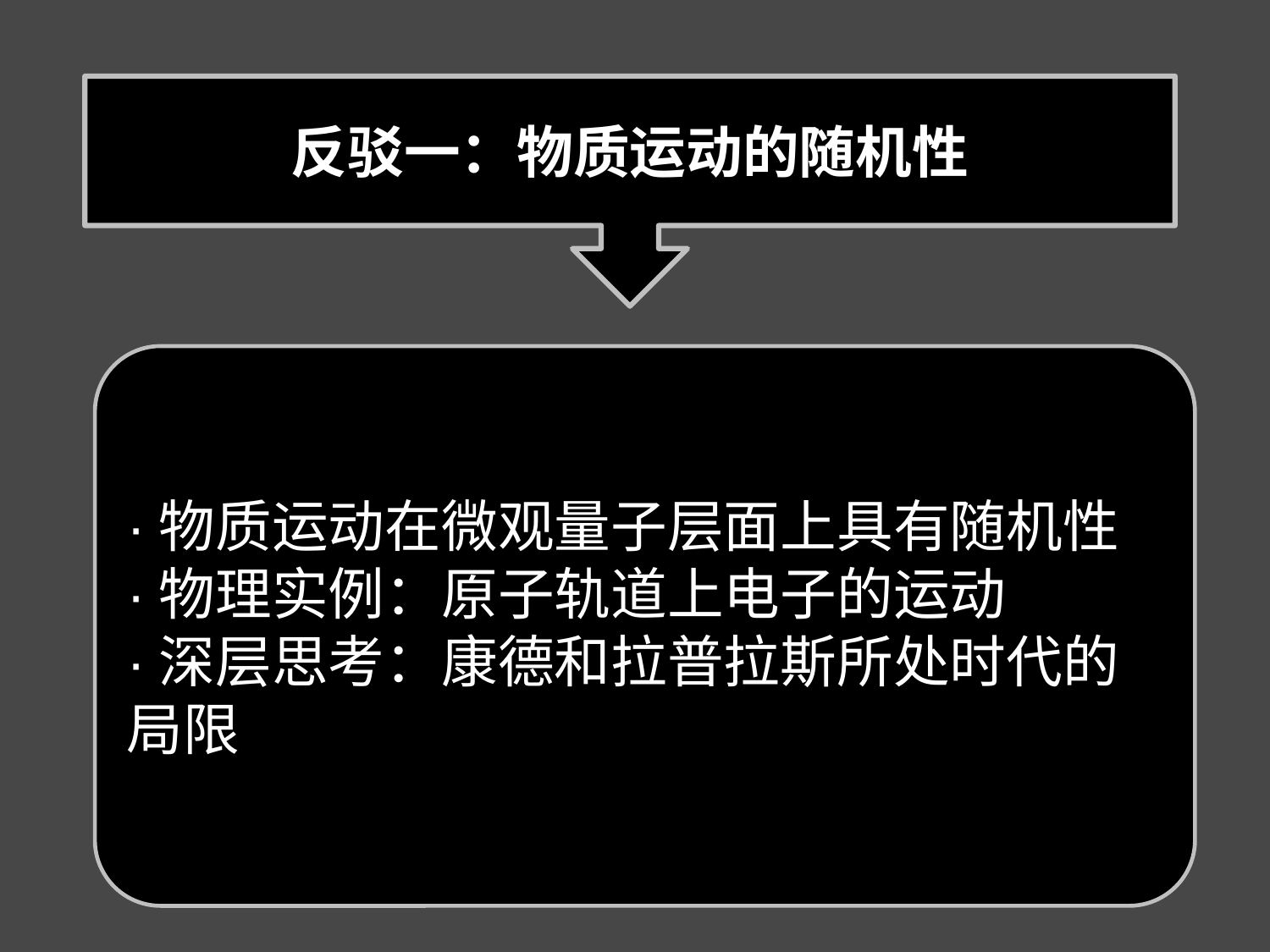

反驳一：物质运动的随机性
·物质运动在微观量子层面上具有随机性
·物理实例：原子轨道上电子的运动
·深层思考：康德和拉普拉斯所处时代的局限